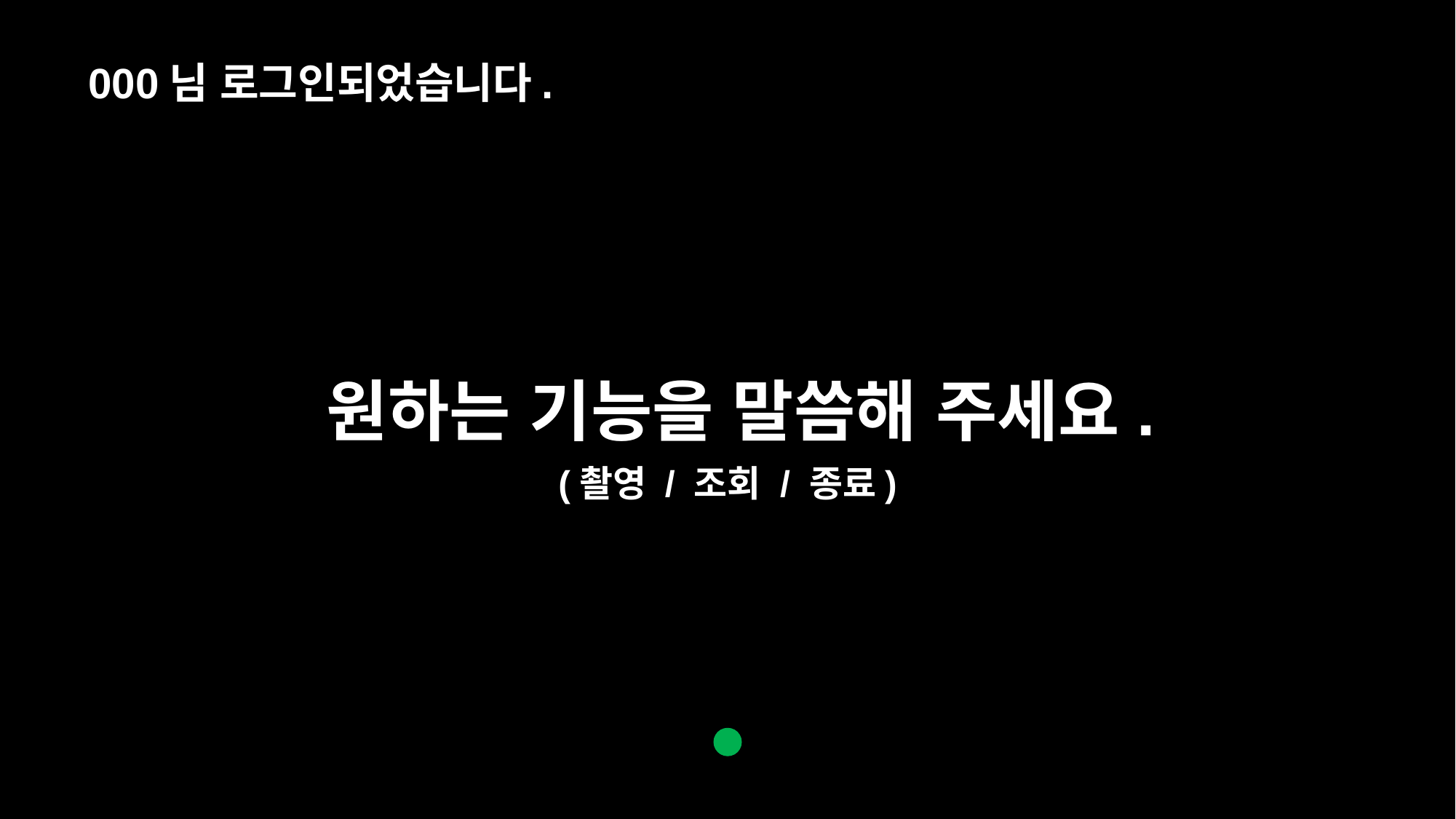

000님 로그인되었습니다.
원하는 기능을 말씀해 주세요.
(촬영 / 조회 / 종료)